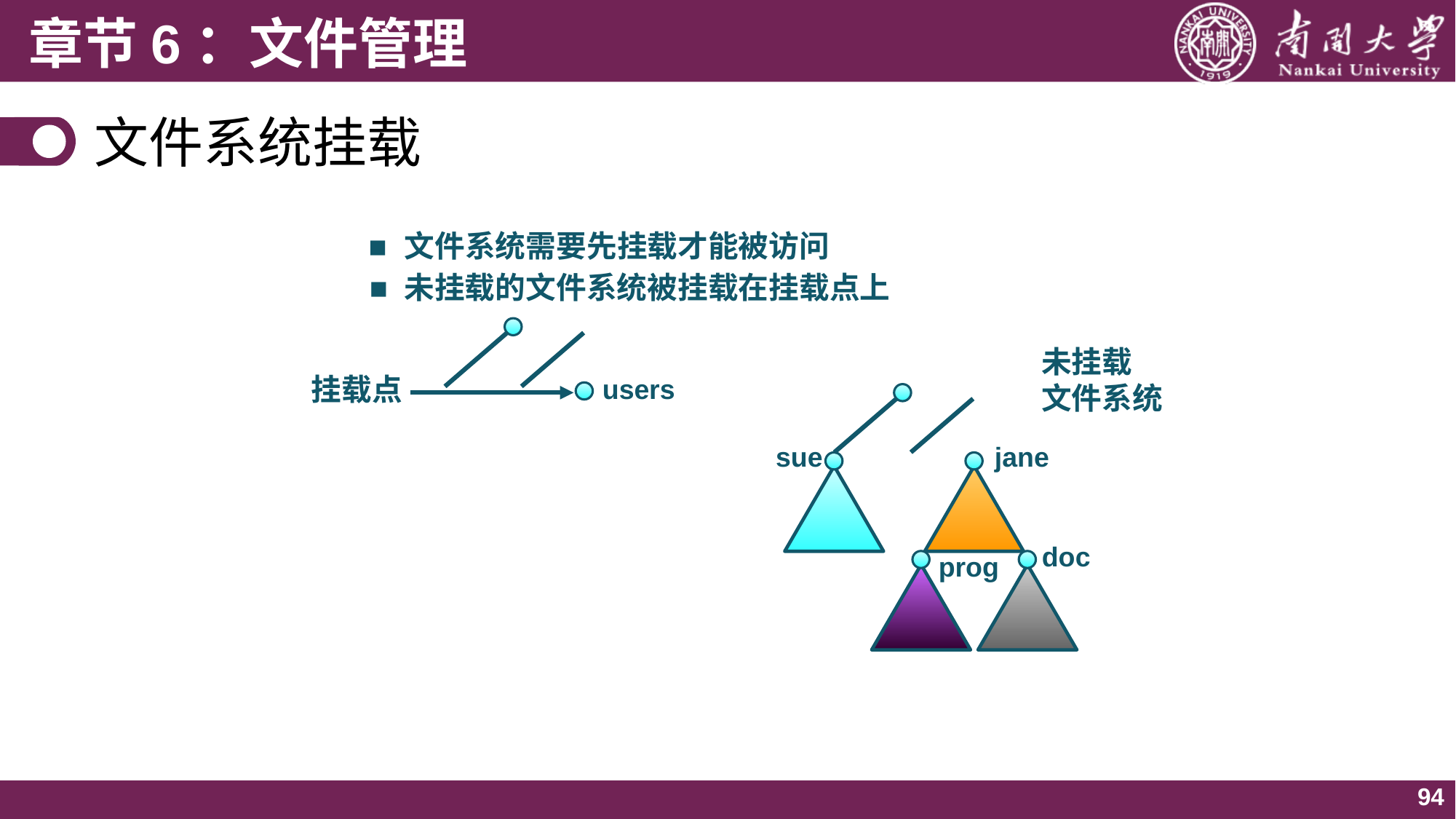

# 文件系统挂载
■
文件系统需要先挂载才能被访问
■
未挂载的文件系统被挂载在挂载点上

users

未挂载
文件系统
挂载点

sue
jane

doc
prog

94